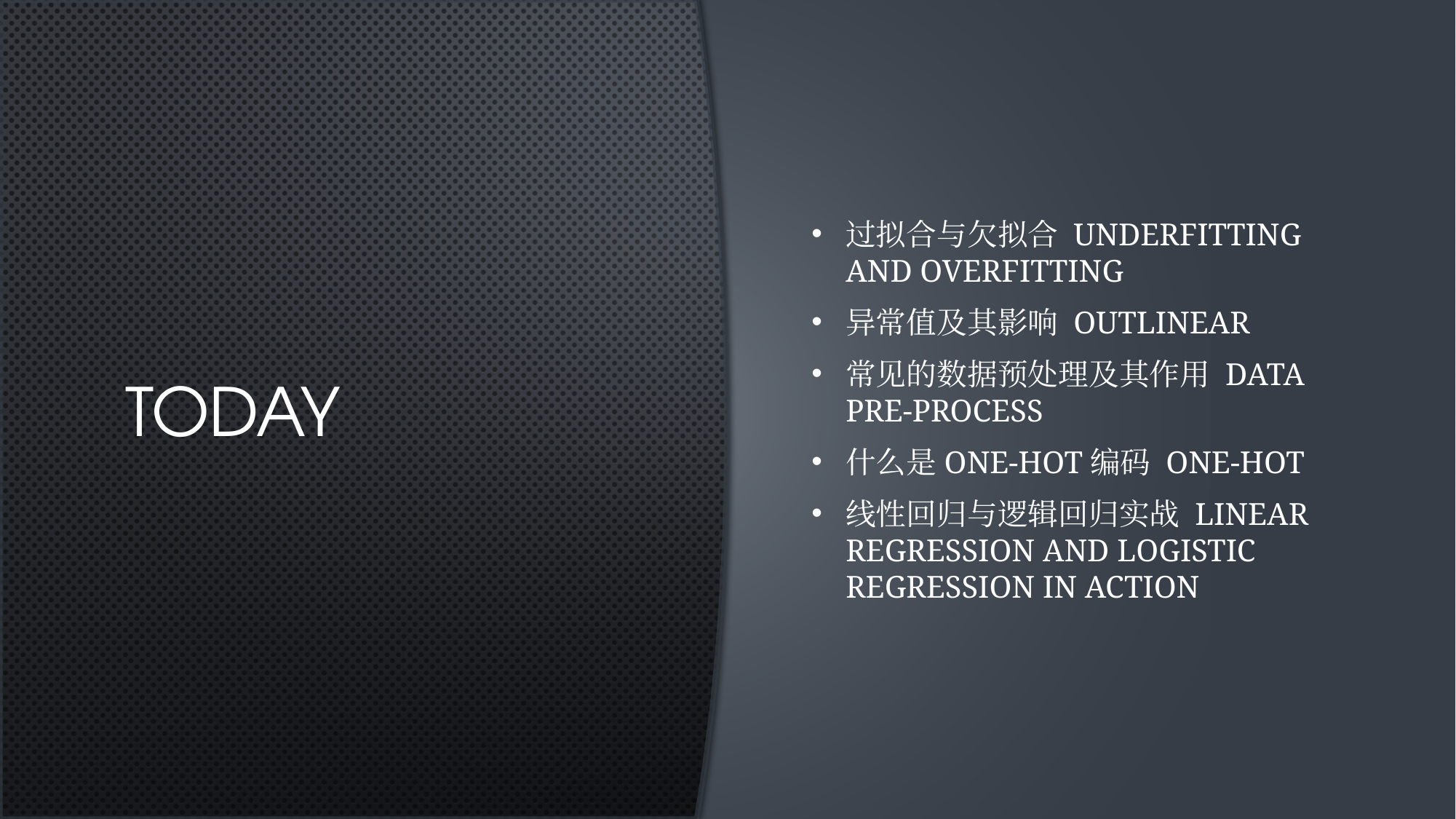

# today
过拟合与欠拟合 Underfitting and overfitting
异常值及其影响 Outlinear
常见的数据预处理及其作用 Data Pre-process
什么是one-hot编码 One-hot
线性回归与逻辑回归实战 Linear regression and logistic regression in action